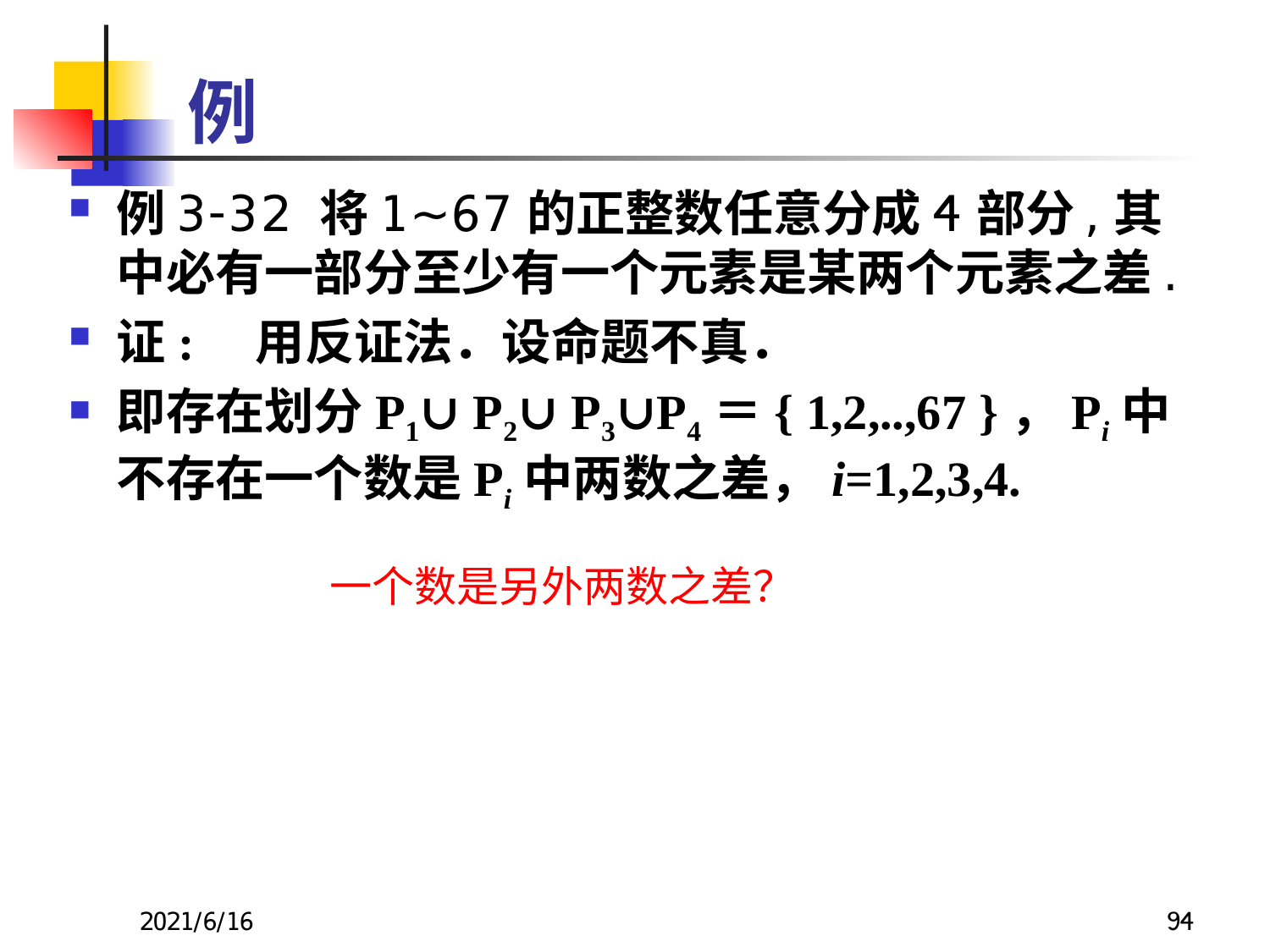

# 例
例3-32 将1~67的正整数任意分成4部分,其中必有一部分至少有一个元素是某两个元素之差.
证:　用反证法．设命题不真．
即存在划分P1∪ P2∪ P3∪P4＝{ 1,2,..,67 }，Pi中不存在一个数是Pi中两数之差，i=1,2,3,4.

一个数是另外两数之差？
2021/6/16
94